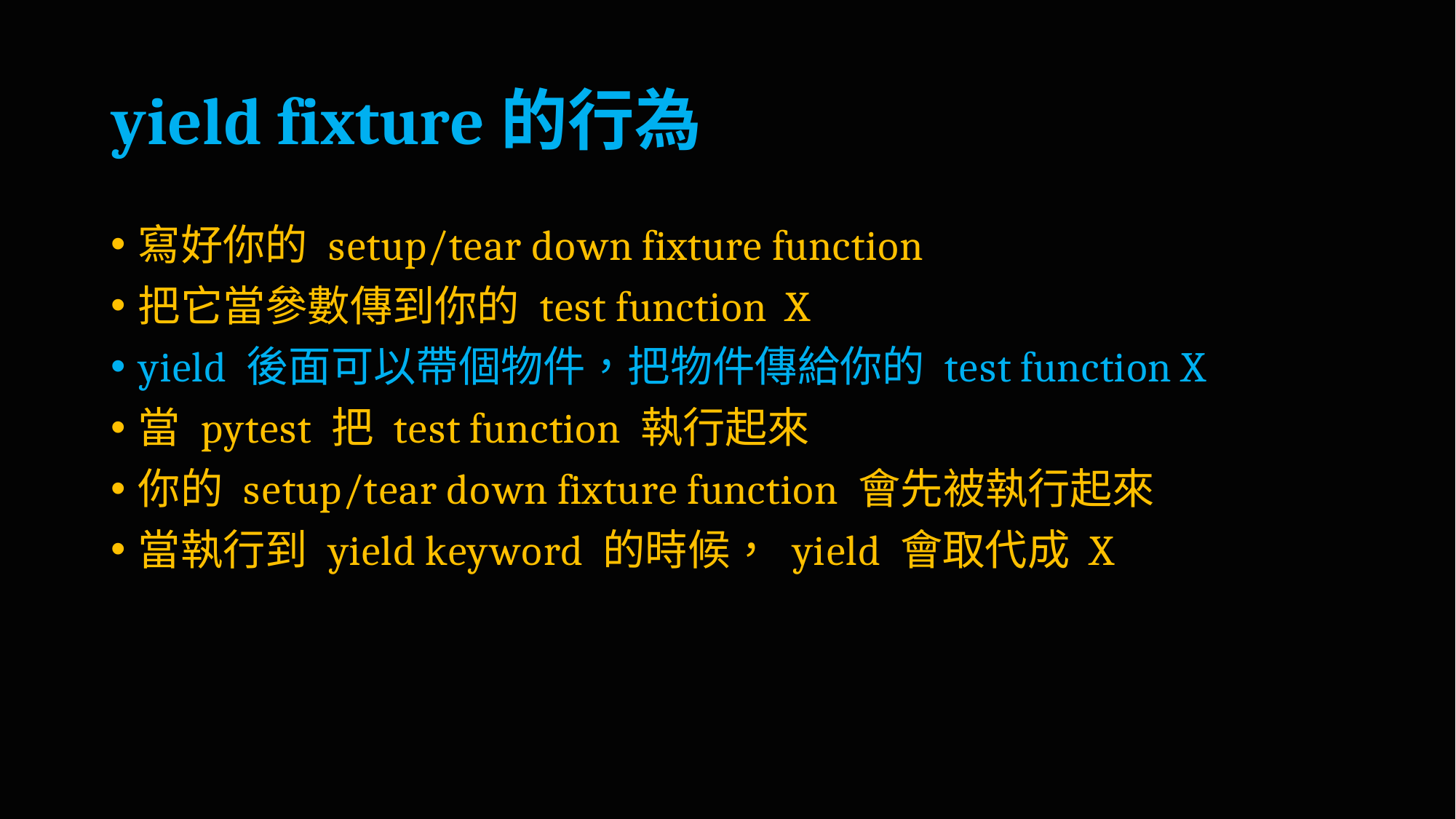

# yield fixture的行為
寫好你的 setup/tear down fixture function
把它當參數傳到你的 test function  X
yield 後面可以帶個物件，把物件傳給你的 test function X
當 pytest 把 test function 執行起來
你的 setup/tear down fixture function 會先被執行起來
當執行到 yield keyword 的時候， yield 會取代成 X